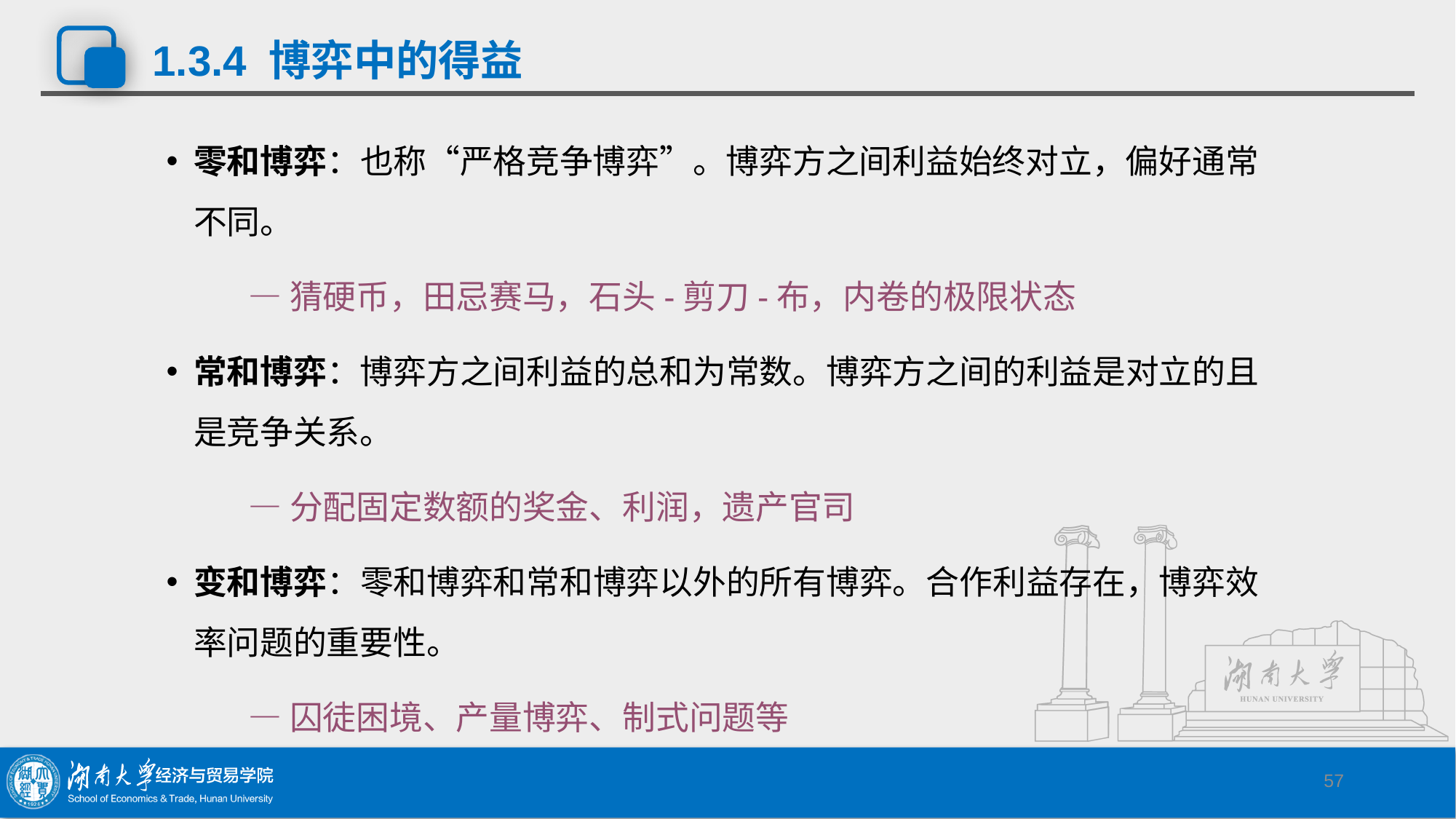

# 1.3.4 博弈中的得益
零和博弈：也称“严格竞争博弈”。博弈方之间利益始终对立，偏好通常不同。
           —猜硬币，田忌赛马，石头-剪刀-布，内卷的极限状态
常和博弈：博弈方之间利益的总和为常数。博弈方之间的利益是对立的且是竞争关系。
           —分配固定数额的奖金、利润，遗产官司
变和博弈：零和博弈和常和博弈以外的所有博弈。合作利益存在，博弈效率问题的重要性。
           —囚徒困境、产量博弈、制式问题等